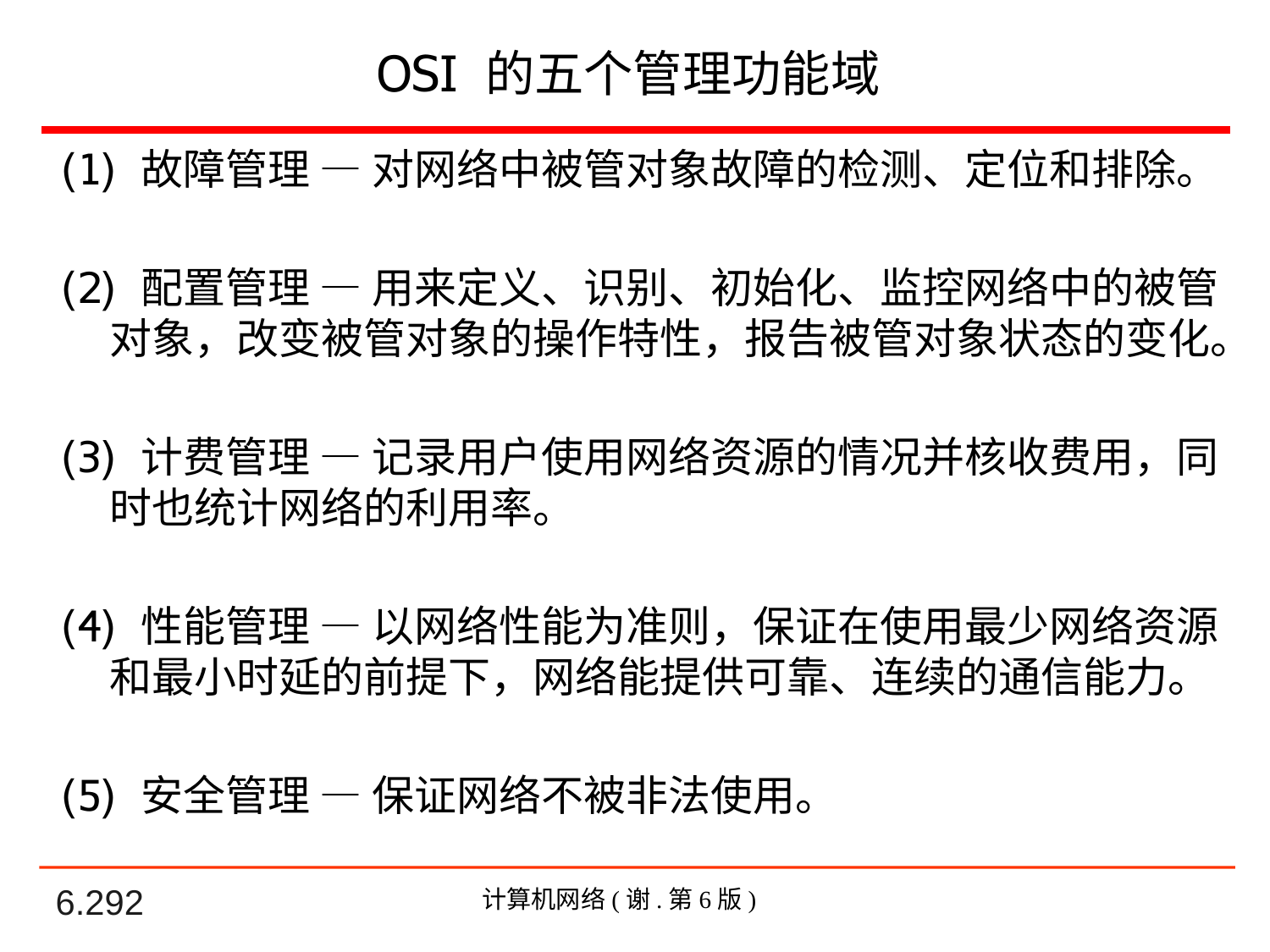

# OSI 的五个管理功能域
(1) 故障管理 — 对网络中被管对象故障的检测、定位和排除。

(2) 配置管理 — 用来定义、识别、初始化、监控网络中的被管对象，改变被管对象的操作特性，报告被管对象状态的变化。

(3) 计费管理 — 记录用户使用网络资源的情况并核收费用，同时也统计网络的利用率。

(4) 性能管理 — 以网络性能为准则，保证在使用最少网络资源和最小时延的前提下，网络能提供可靠、连续的通信能力。

(5) 安全管理 — 保证网络不被非法使用。